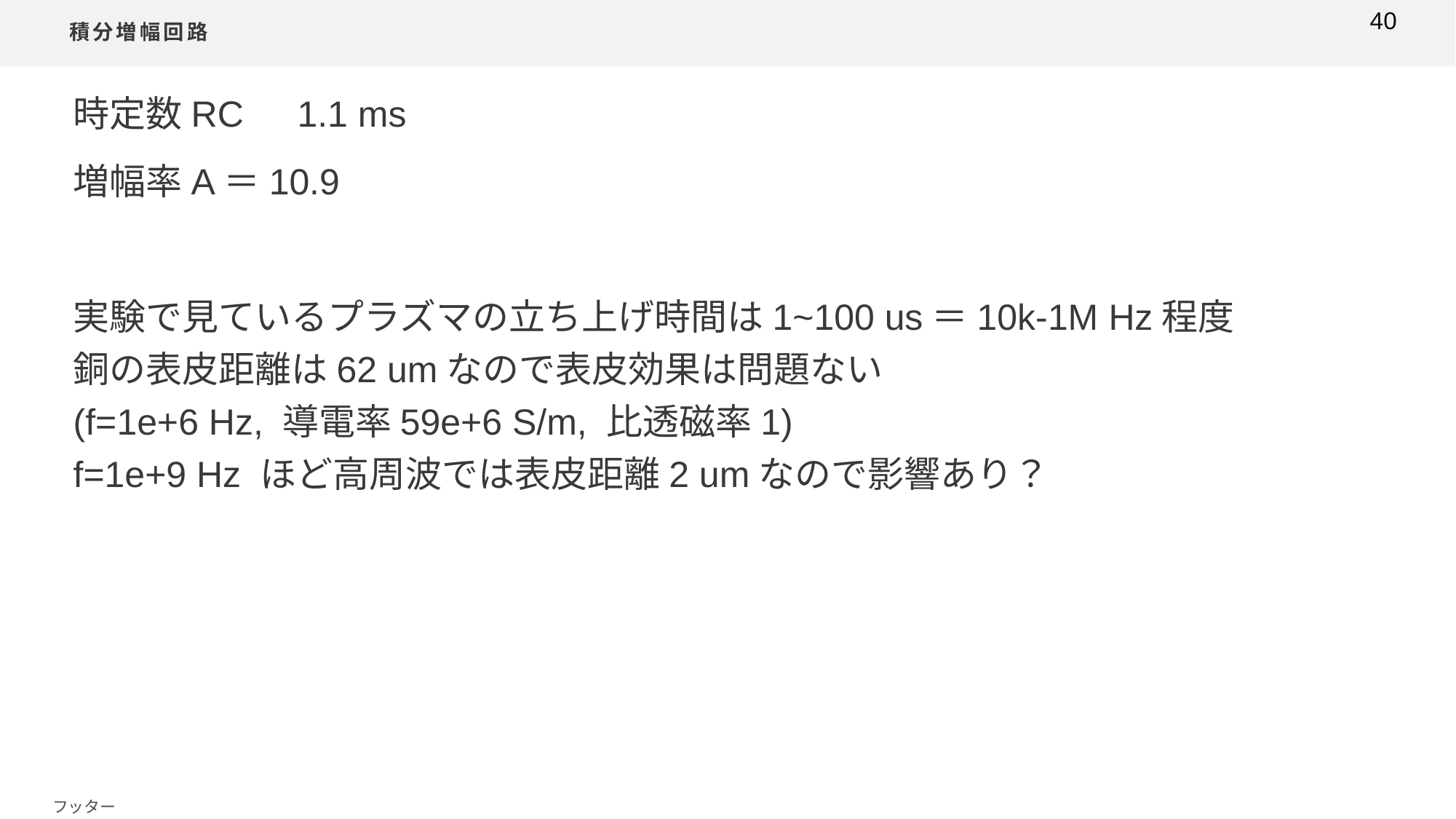

# 積分増幅回路
40
時定数RC　1.1 ms
増幅率A＝10.9

実験で見ているプラズマの立ち上げ時間は1~100 us＝10k-1M Hz程度
銅の表皮距離は62 umなので表皮効果は問題ない
(f=1e+6 Hz, 導電率59e+6 S/m, 比透磁率1)
f=1e+9 Hz ほど高周波では表皮距離2 umなので影響あり？
フッター